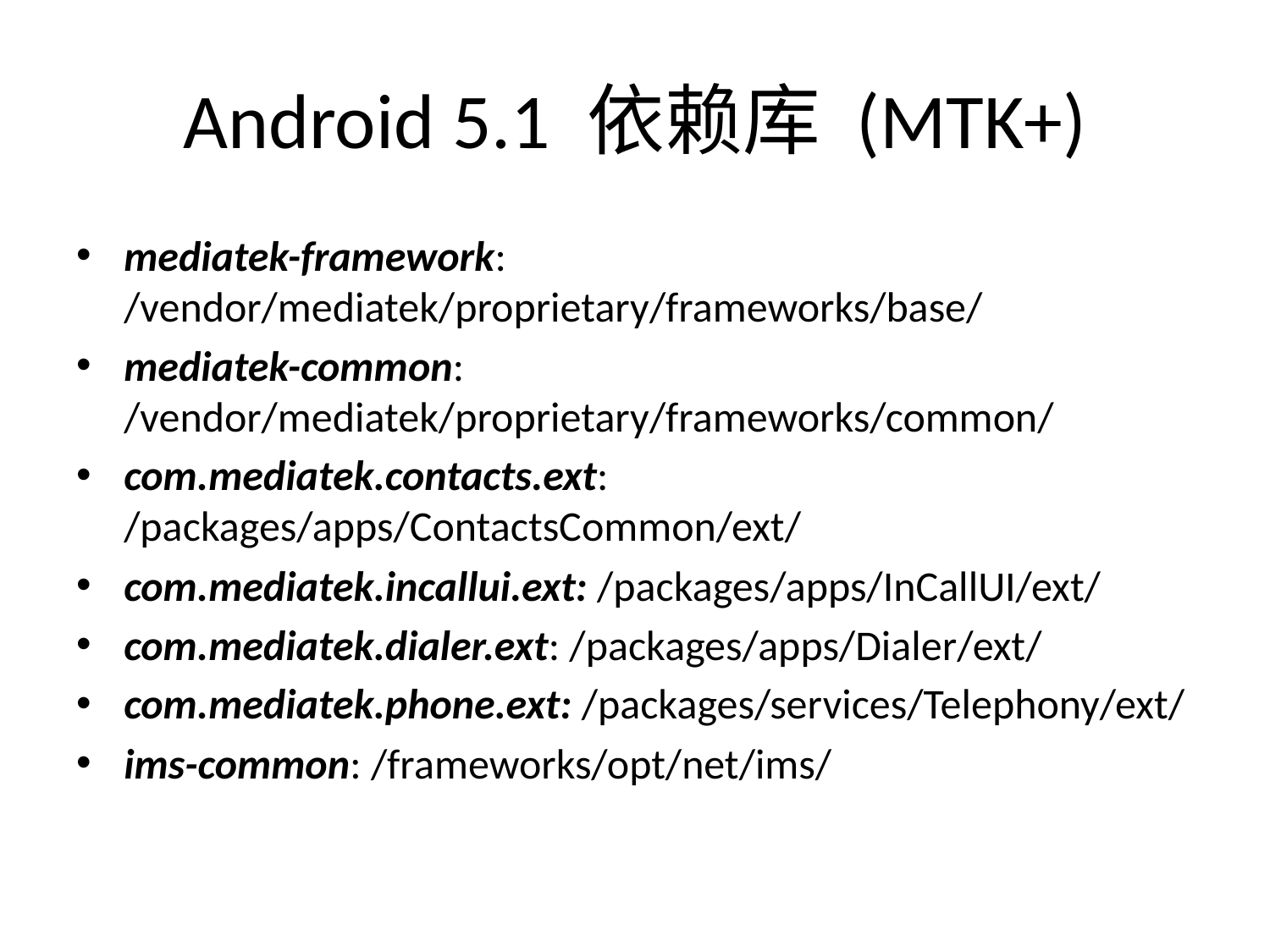

# Android 5.1 依赖库 (MTK+)
mediatek-framework: /vendor/mediatek/proprietary/frameworks/base/
mediatek-common: /vendor/mediatek/proprietary/frameworks/common/
com.mediatek.contacts.ext: /packages/apps/ContactsCommon/ext/
com.mediatek.incallui.ext: /packages/apps/InCallUI/ext/
com.mediatek.dialer.ext: /packages/apps/Dialer/ext/
com.mediatek.phone.ext: /packages/services/Telephony/ext/
ims-common: /frameworks/opt/net/ims/